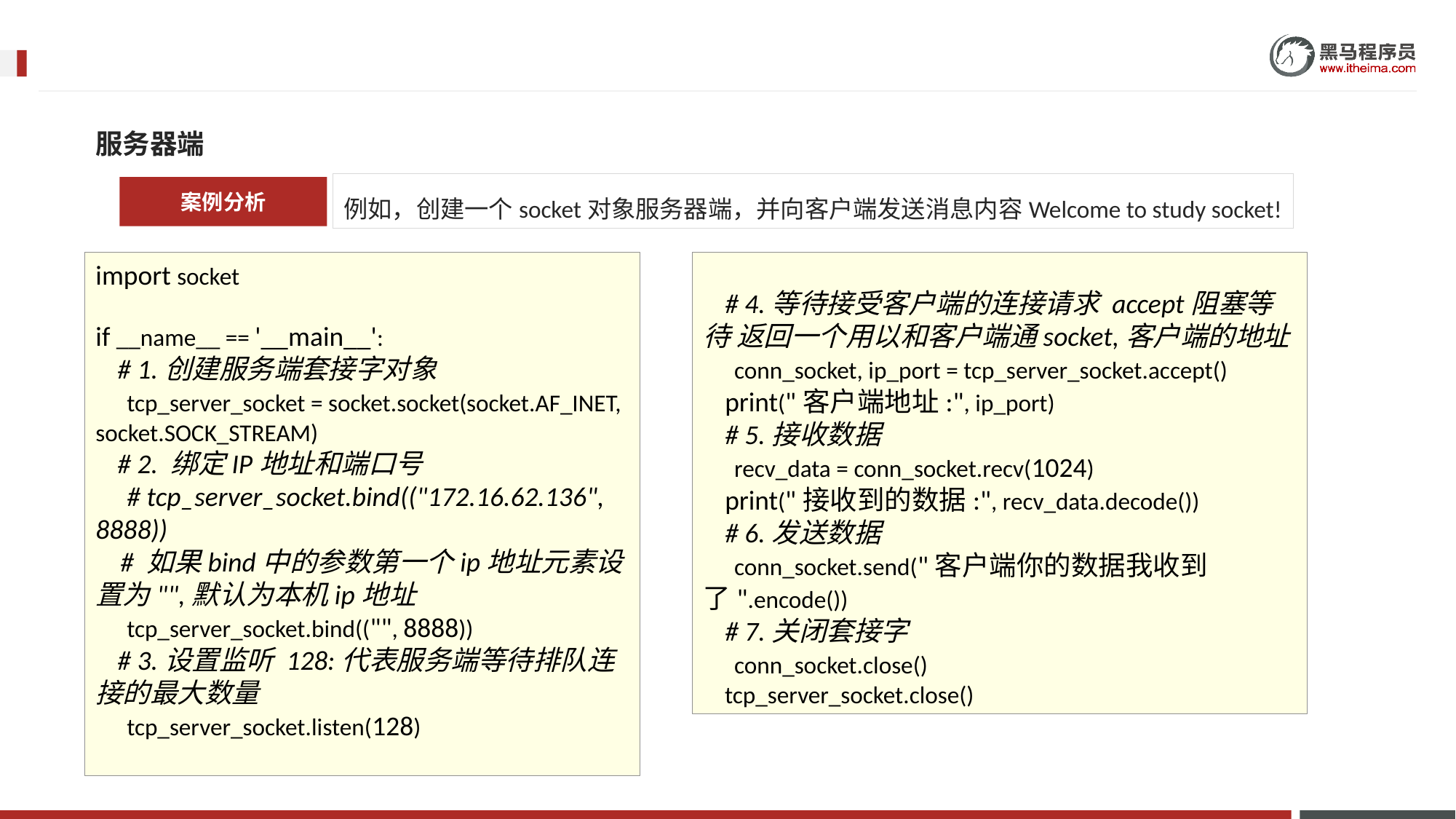

服务器端
例如，创建一个socket对象服务器端，并向客户端发送消息内容Welcome to study socket!
案例分析
import socket
if __name__ == '__main__':
    # 1.创建服务端套接字对象
    tcp_server_socket = socket.socket(socket.AF_INET, socket.SOCK_STREAM)
    # 2. 绑定IP地址和端口号
    # tcp_server_socket.bind(("172.16.62.136", 8888))
    # 如果bind中的参数第一个ip地址元素设置为"",默认为本机ip地址
    tcp_server_socket.bind(("", 8888))
    # 3.设置监听 128:代表服务端等待排队连接的最大数量
    tcp_server_socket.listen(128)
    # 4.等待接受客户端的连接请求 accept阻塞等待 返回一个用以和客户端通socket,客户端的地址
    conn_socket, ip_port = tcp_server_socket.accept()
    print("客户端地址:", ip_port)
    # 5.接收数据
    recv_data = conn_socket.recv(1024)
    print("接收到的数据:", recv_data.decode())
    # 6.发送数据
    conn_socket.send("客户端你的数据我收到了".encode())
    # 7.关闭套接字
    conn_socket.close()
    tcp_server_socket.close()